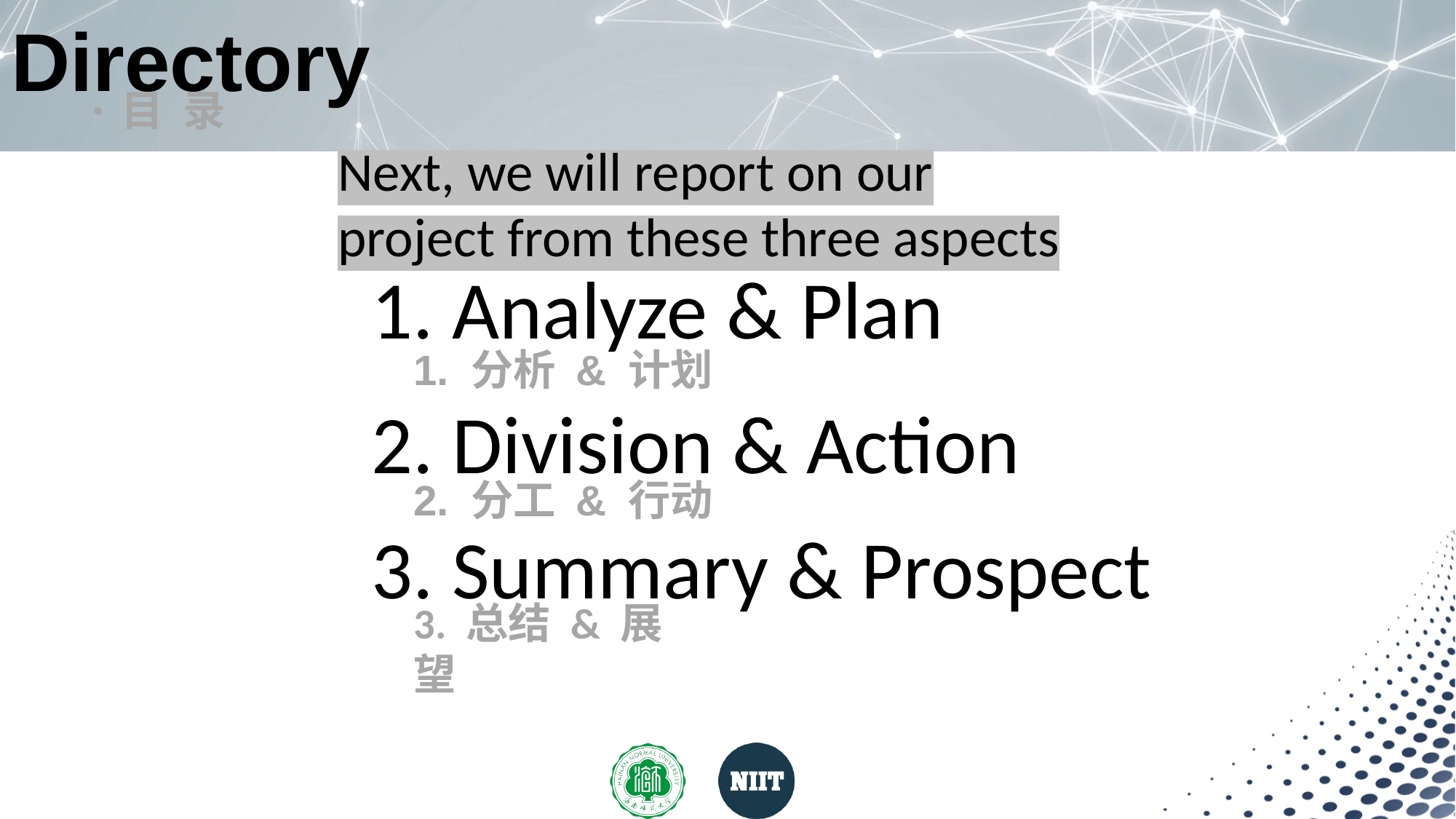

# Directory
·目  录
Next, we will report on our project from these three aspects
1. Analyze & Plan

1. 分析 & 计划
2. Division & Action

2. 分工 & 行动
3. Summary & Prospect
3. 总结 & 展望